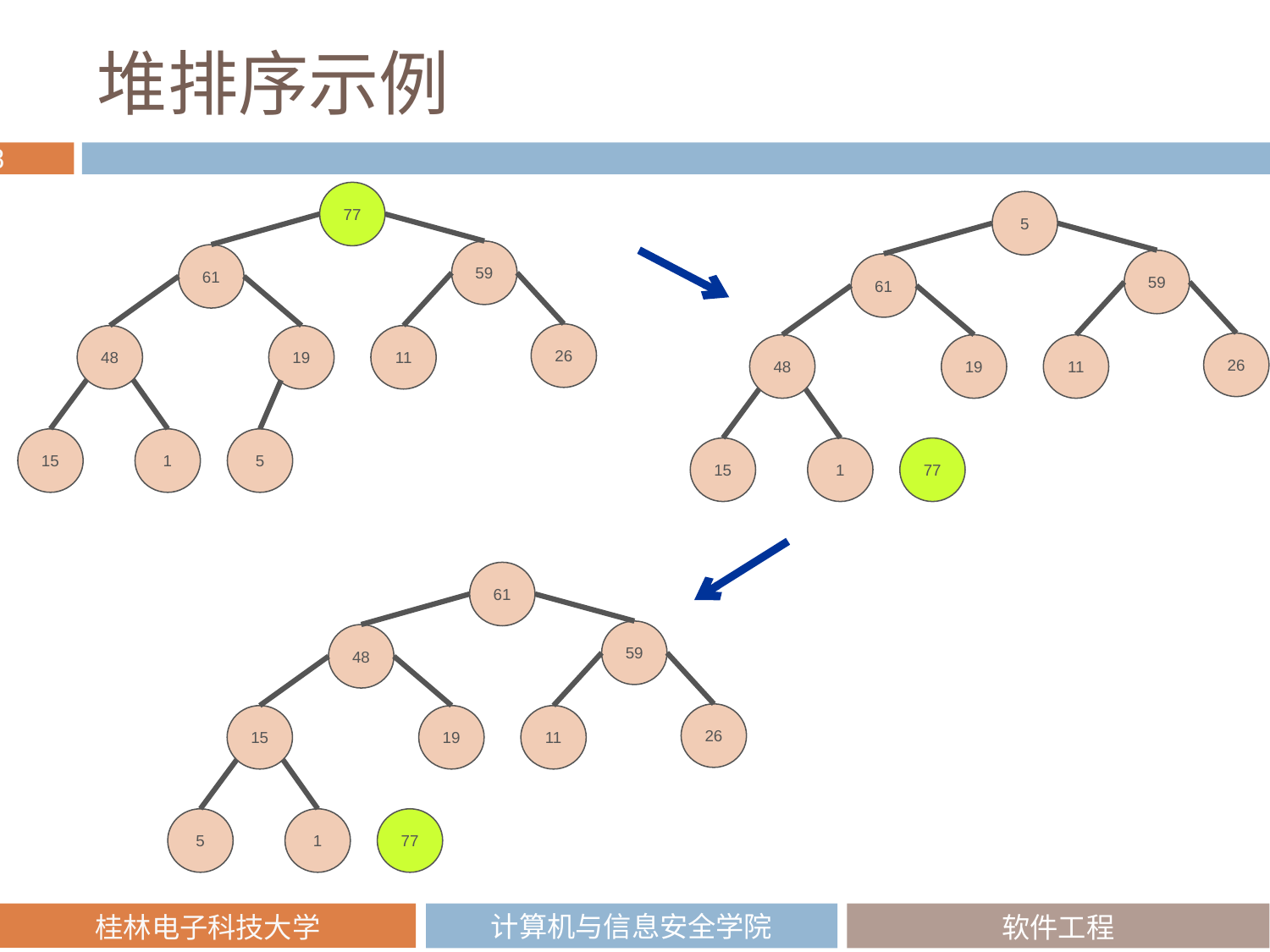

# 堆排序示例
77
5
59
61
59
61
26
48
11
19
26
48
11
19
15
1
5
15
1
77
61
59
48
26
15
11
19
5
1
77